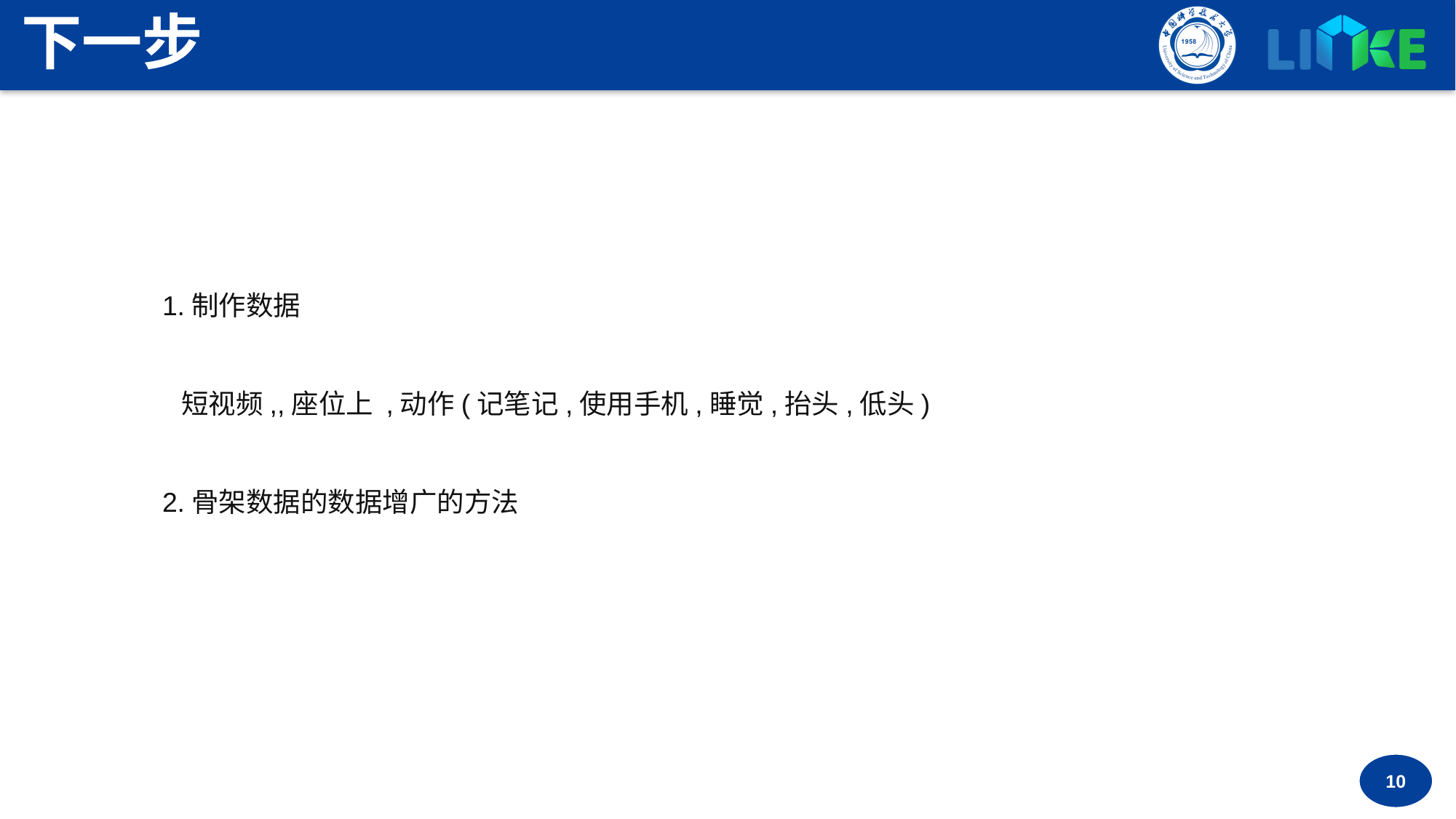

下一步
1.制作数据

  短视频,,座位上 ,动作(记笔记,使用手机,睡觉,抬头,低头)

2.骨架数据的数据增广的方法